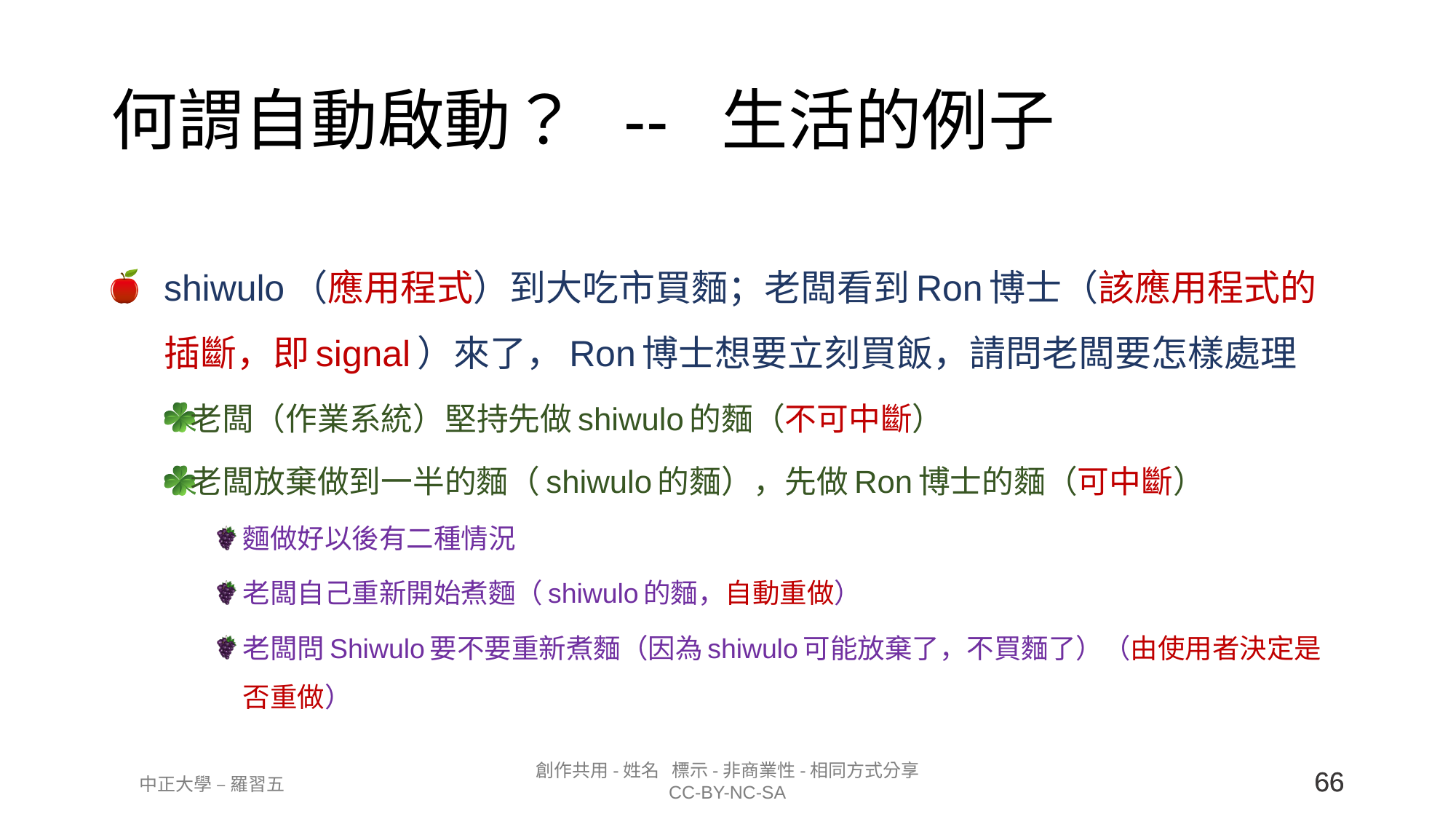

# 何謂自動啟動？  --  生活的例子
shiwulo（應用程式）到大吃市買麵；老闆看到Ron博士（該應用程式的插斷，即signal）來了，Ron博士想要立刻買飯，請問老闆要怎樣處理
老闆（作業系統）堅持先做shiwulo的麵（不可中斷）
老闆放棄做到一半的麵（shiwulo的麵），先做Ron博士的麵（可中斷）
麵做好以後有二種情況
老闆自己重新開始煮麵（shiwulo的麵，自動重做）
老闆問Shiwulo要不要重新煮麵（因為shiwulo可能放棄了，不買麵了）（由使用者決定是否重做）